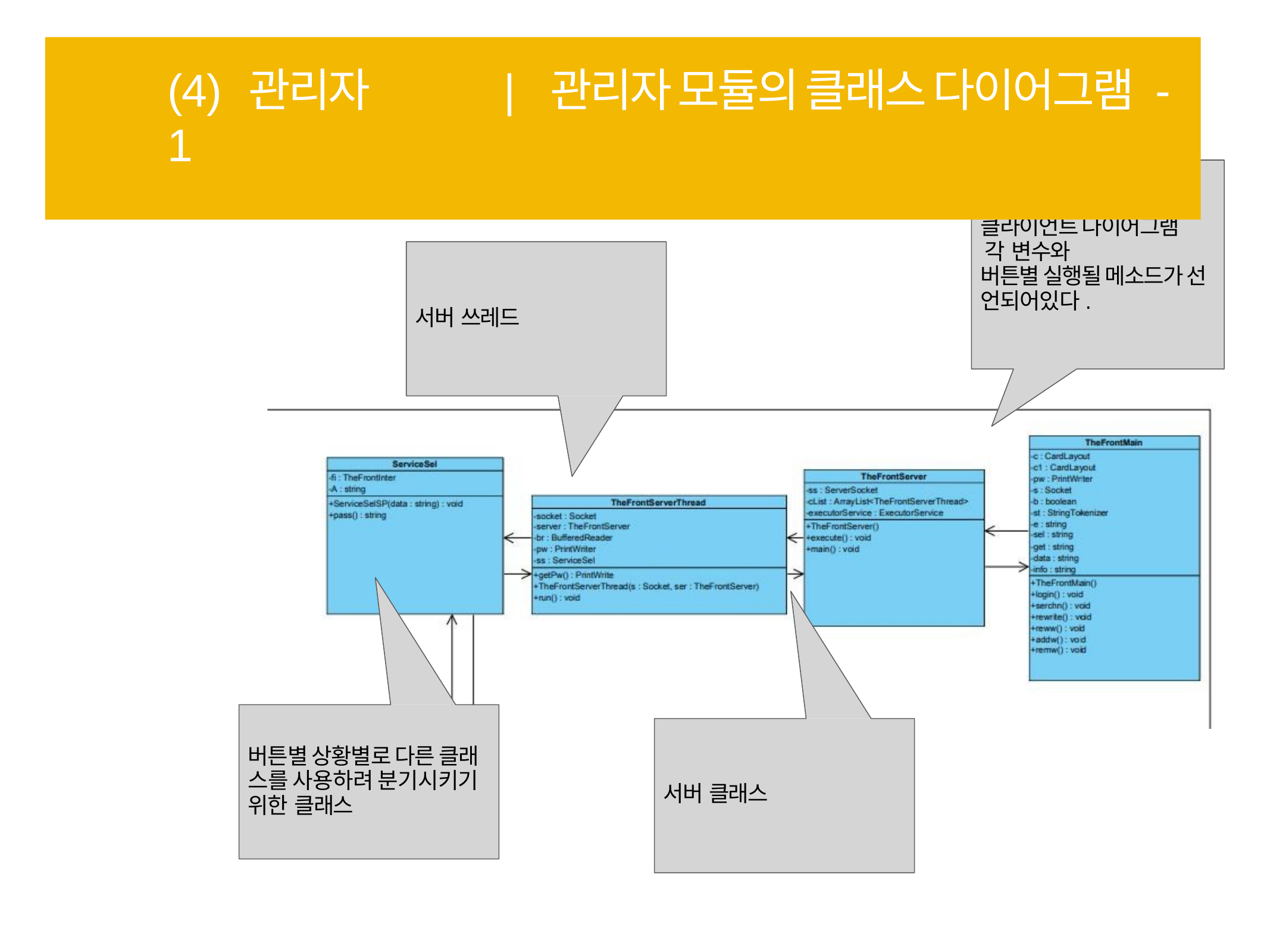

# (4) 관리자	| 관리자 모듈의 클래스 다이어그램 -1

클라이언트 다이어그램  각 변수와
버튼별 실행될 메소드가 선  언되어있다.

서버 쓰레드

버튼별 상황별로 다른 클래  스를 사용하려 분기시키기  위한 클래스
서버 클래스